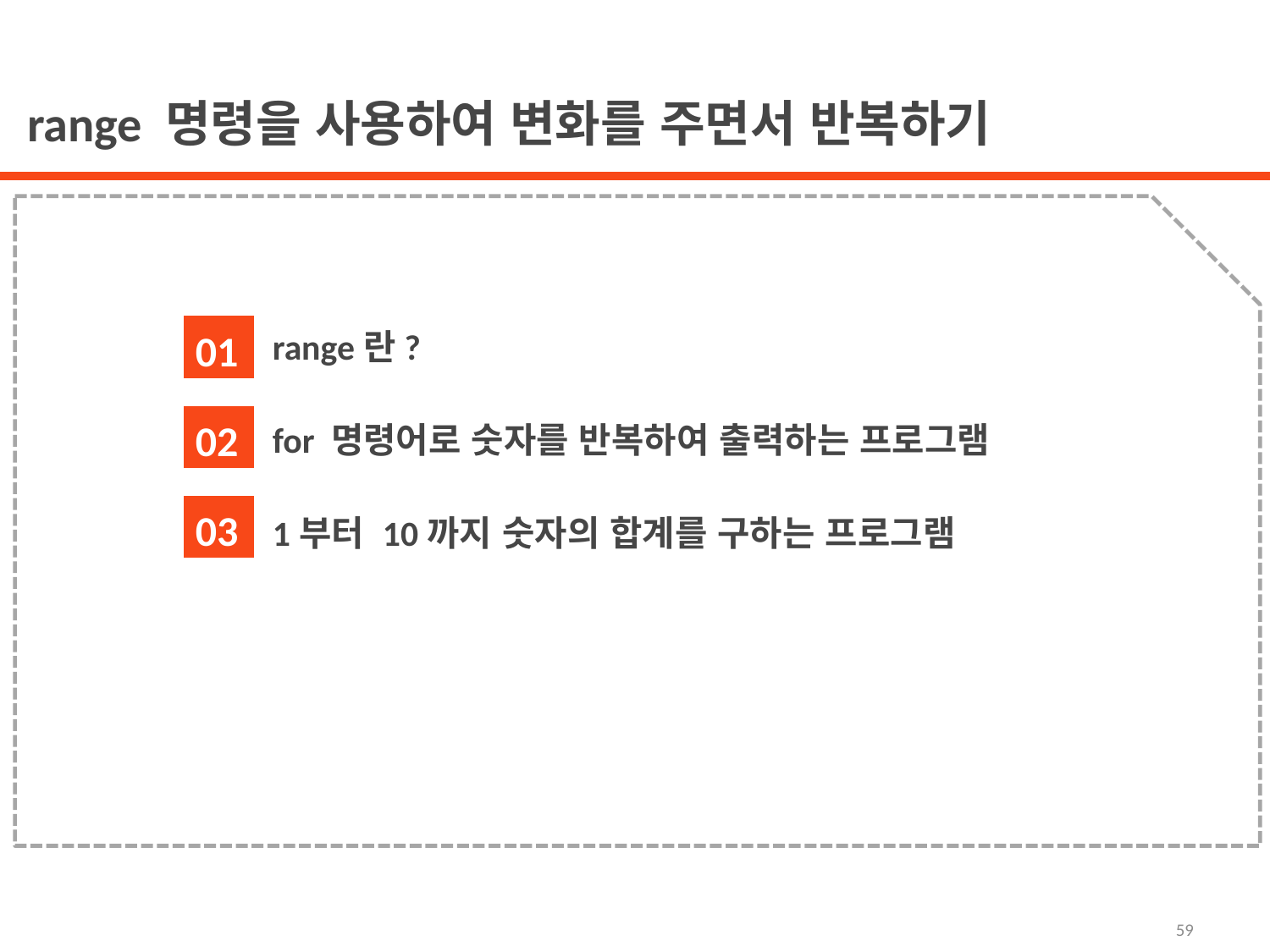

range 명령을 사용하여 변화를 주면서 반복하기

range란?

for 명령어로 숫자를 반복하여 출력하는 프로그램

1부터 10까지 숫자의 합계를 구하는 프로그램

01

02

03
59